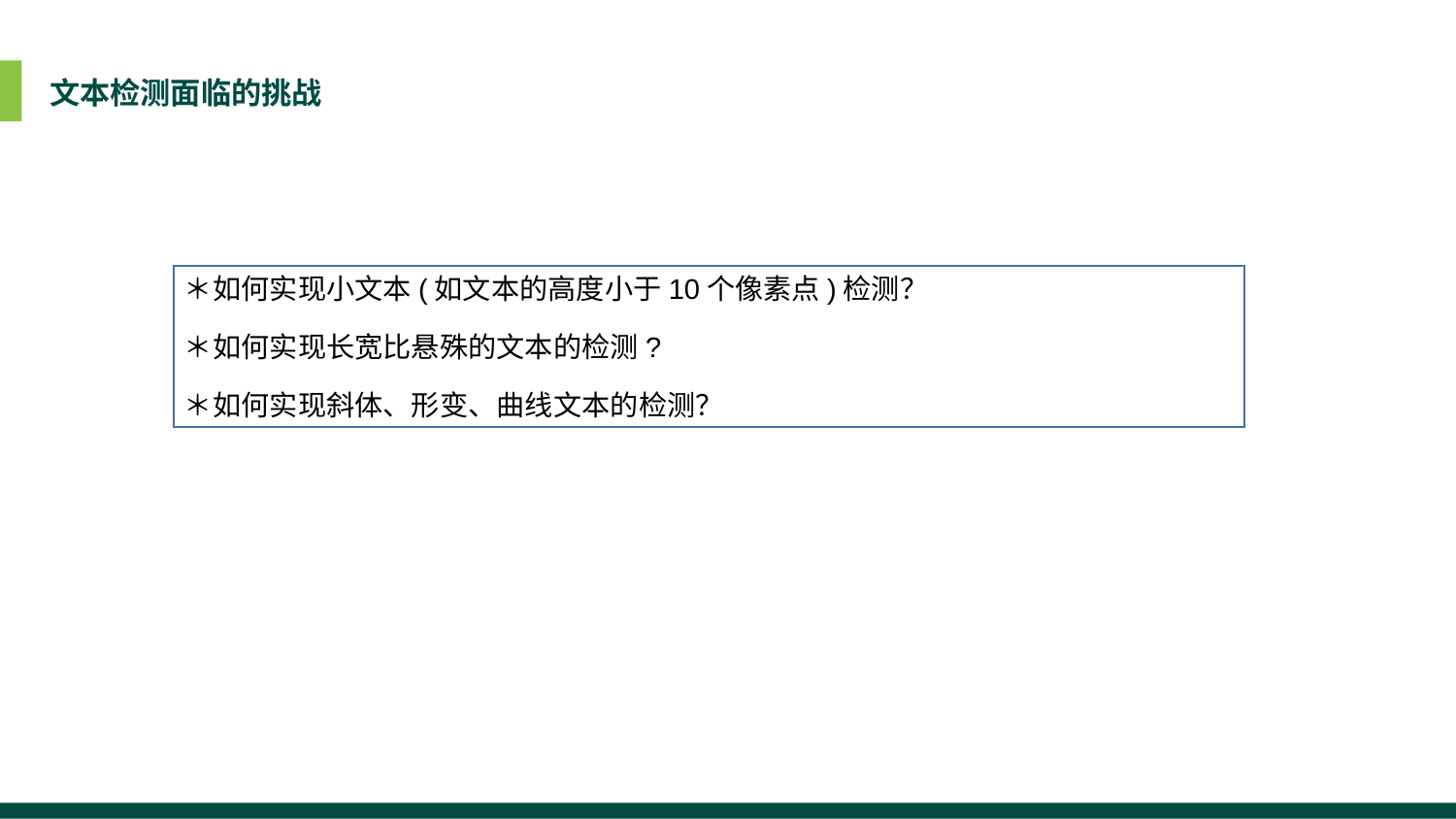

文本检测面临的挑战
＊如何实现小文本(如文本的高度小于10个像素点)检测？
＊如何实现长宽比悬殊的文本的检测?
＊如何实现斜体、形变、曲线文本的检测？